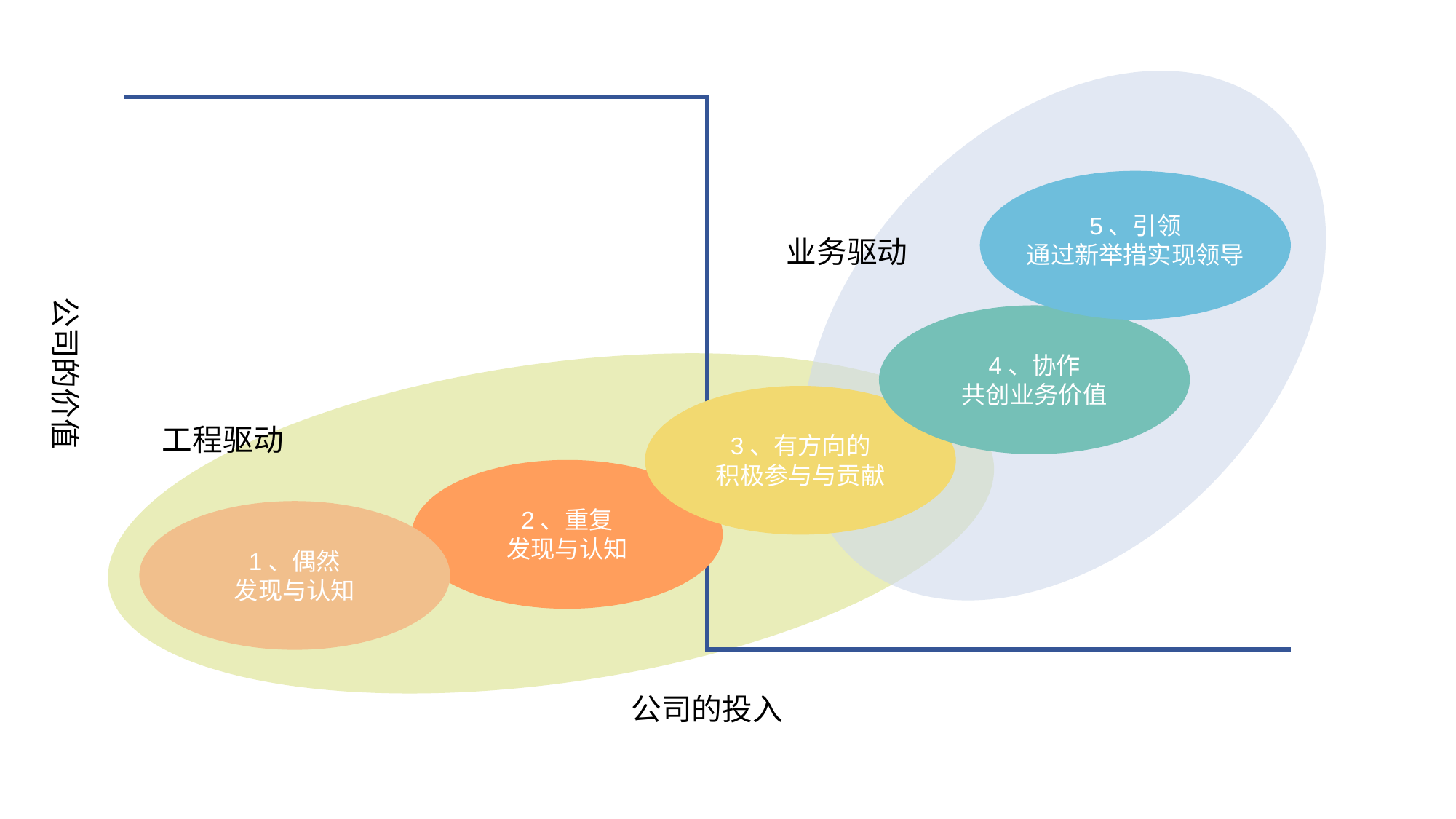

5、引领
通过新举措实现领导
业务驱动
公司的价值

4、协作
共创业务价值

工程驱动
3、有方向的
积极参与与贡献

2、重复
发现与认知

1、偶然
发现与认知
公司的投入